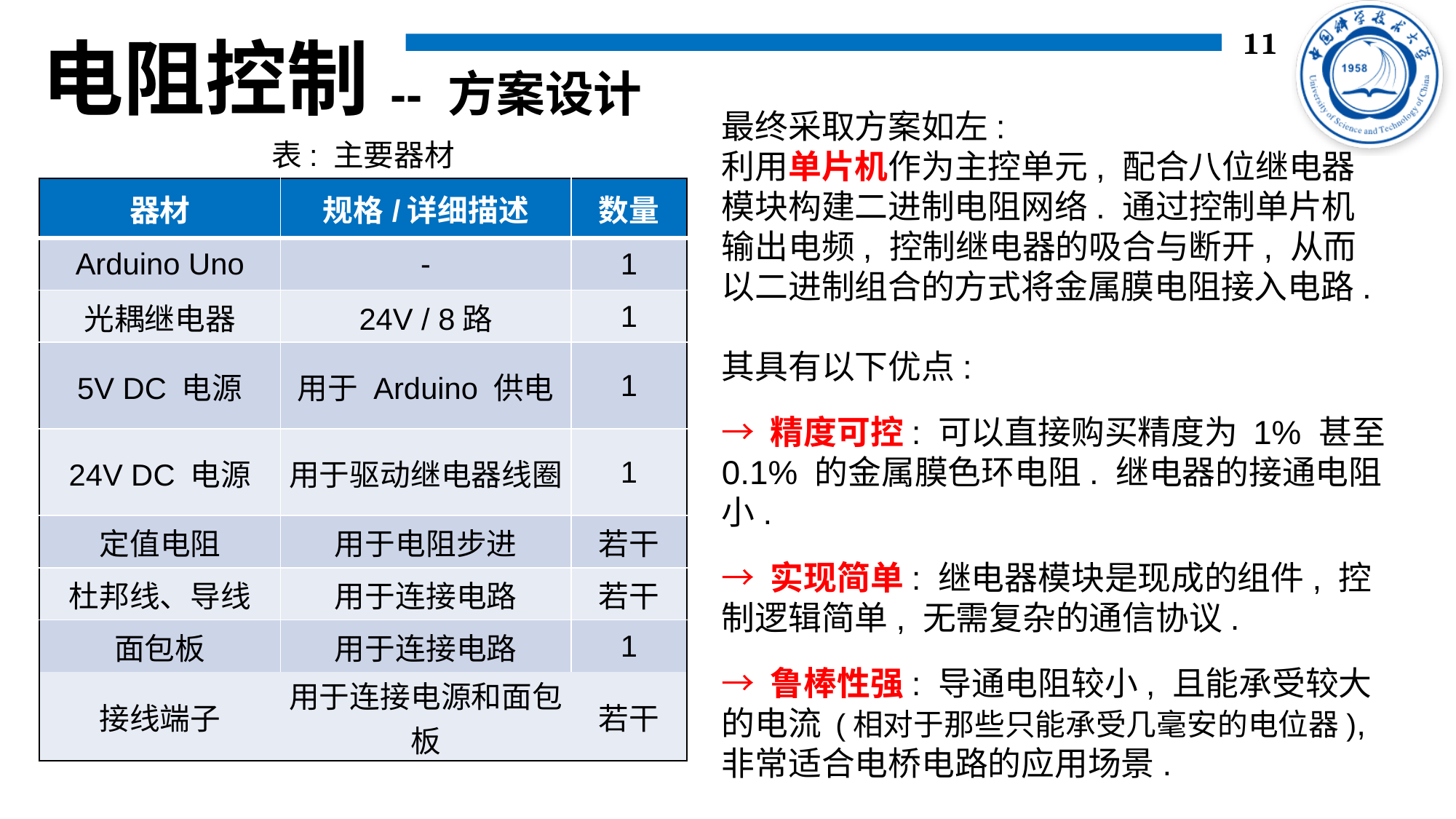

电阻控制
-- 方案设计
最终采取方案如左:
利用单片机作为主控单元, 配合八位继电器模块构建二进制电阻网络. 通过控制单片机输出电频, 控制继电器的吸合与断开, 从而以二进制组合的方式将金属膜电阻接入电路.

其具有以下优点:

→ 精度可控: 可以直接购买精度为 1% 甚至 0.1% 的金属膜色环电阻. 继电器的接通电阻小.

→ 实现简单: 继电器模块是现成的组件, 控制逻辑简单, 无需复杂的通信协议.

→ 鲁棒性强: 导通电阻较小, 且能承受较大的电流 (相对于那些只能承受几毫安的电位器), 非常适合电桥电路的应用场景.
表: 主要器材
| 器材 | 规格/详细描述 | 数量 |
| --- | --- | --- |
| Arduino Uno | - | 1 |
| 光耦继电器 | 24V / 8路 | 1 |
| 5V DC 电源 | 用于 Arduino 供电 | 1 |
| 24V DC 电源 | 用于驱动继电器线圈 | 1 |
| 定值电阻 | 用于电阻步进 | 若干 |
| 杜邦线、导线 | 用于连接电路 | 若干 |
| 面包板 | 用于连接电路 | 1 |
| 接线端子 | 用于连接电源和面包板 | 若干 |